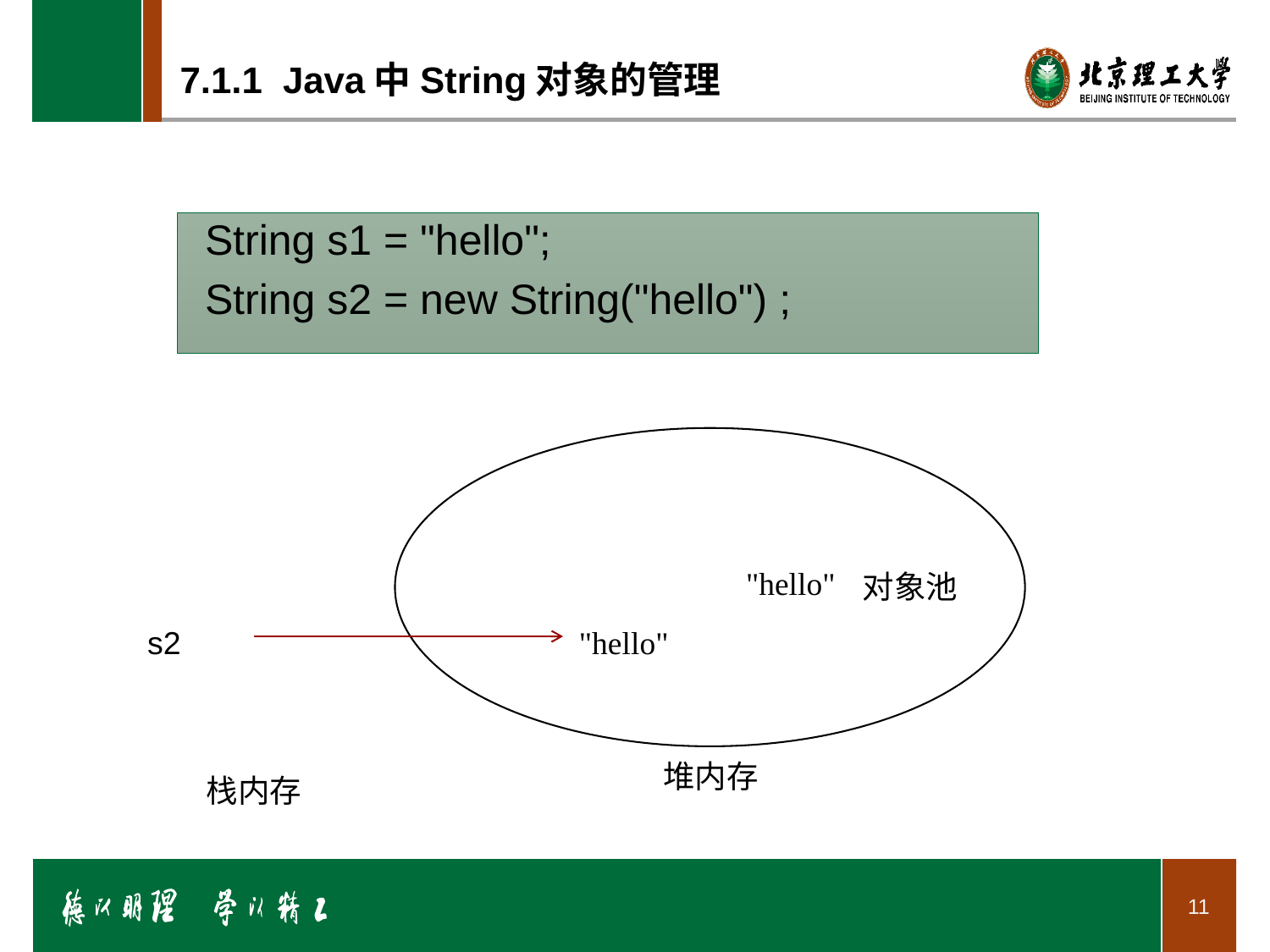

# 7.1.1  Java中String对象的管理
String s1 = "hello";
String s2 = new String("hello") ;
|  |
| --- |
|  |
|  |
|  |
|  |
|  |
|  |

|  |
| --- |
|  |
|  |
|  |
|  |
|  |
| --- |
|  |
| "hello" |
|  |
|  |
对象池
s2
"hello"
堆内存
栈内存